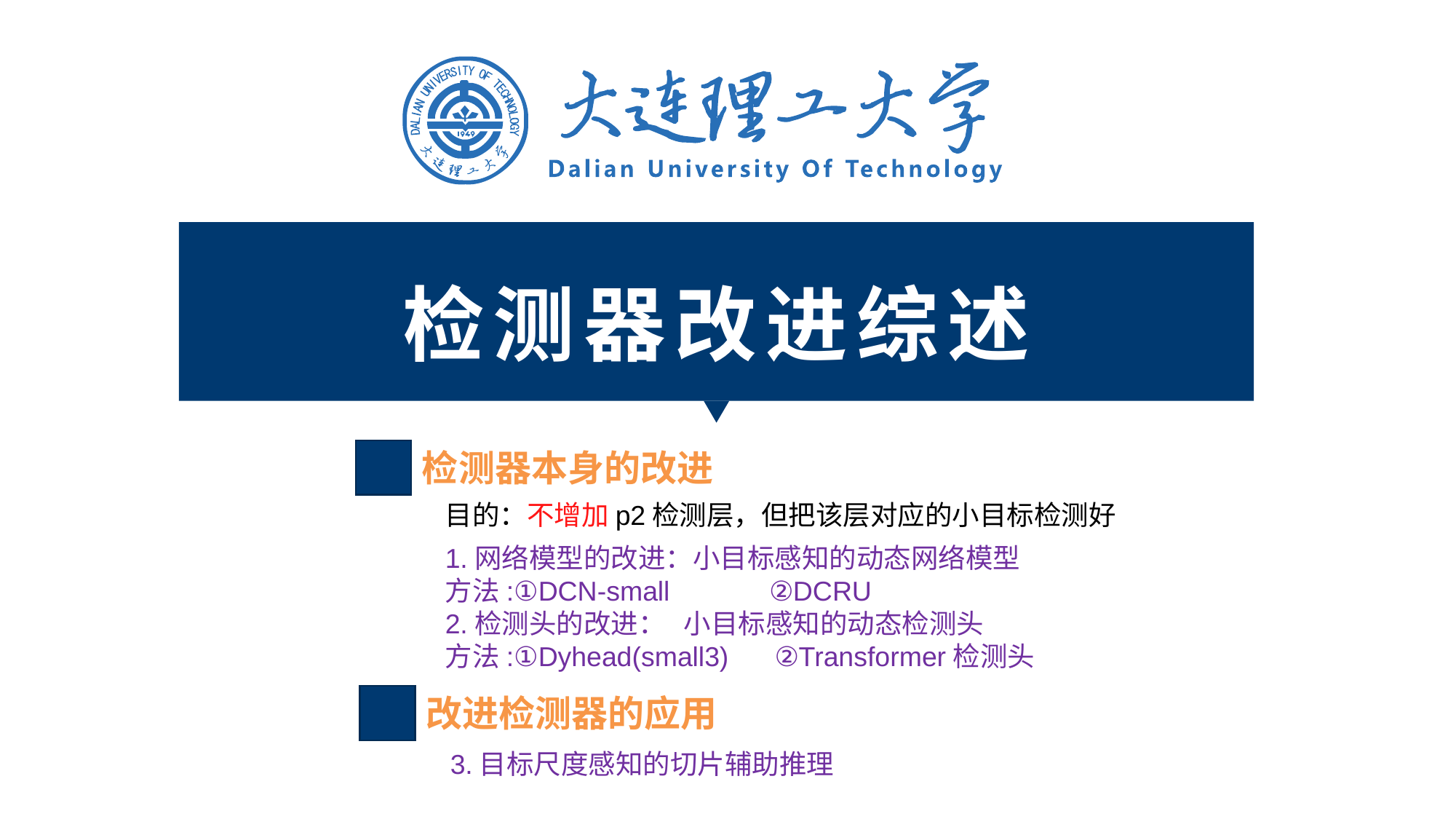

检测器改进综述
检测器本身的改进

目的：不增加p2检测层，但把该层对应的小目标检测好
1.网络模型的改进：小目标感知的动态网络模型
方法:①DCN-small             ②DCRU
2.检测头的改进：   小目标感知的动态检测头
方法:①Dyhead(small3)      ②Transformer检测头
改进检测器的应用

3.目标尺度感知的切片辅助推理